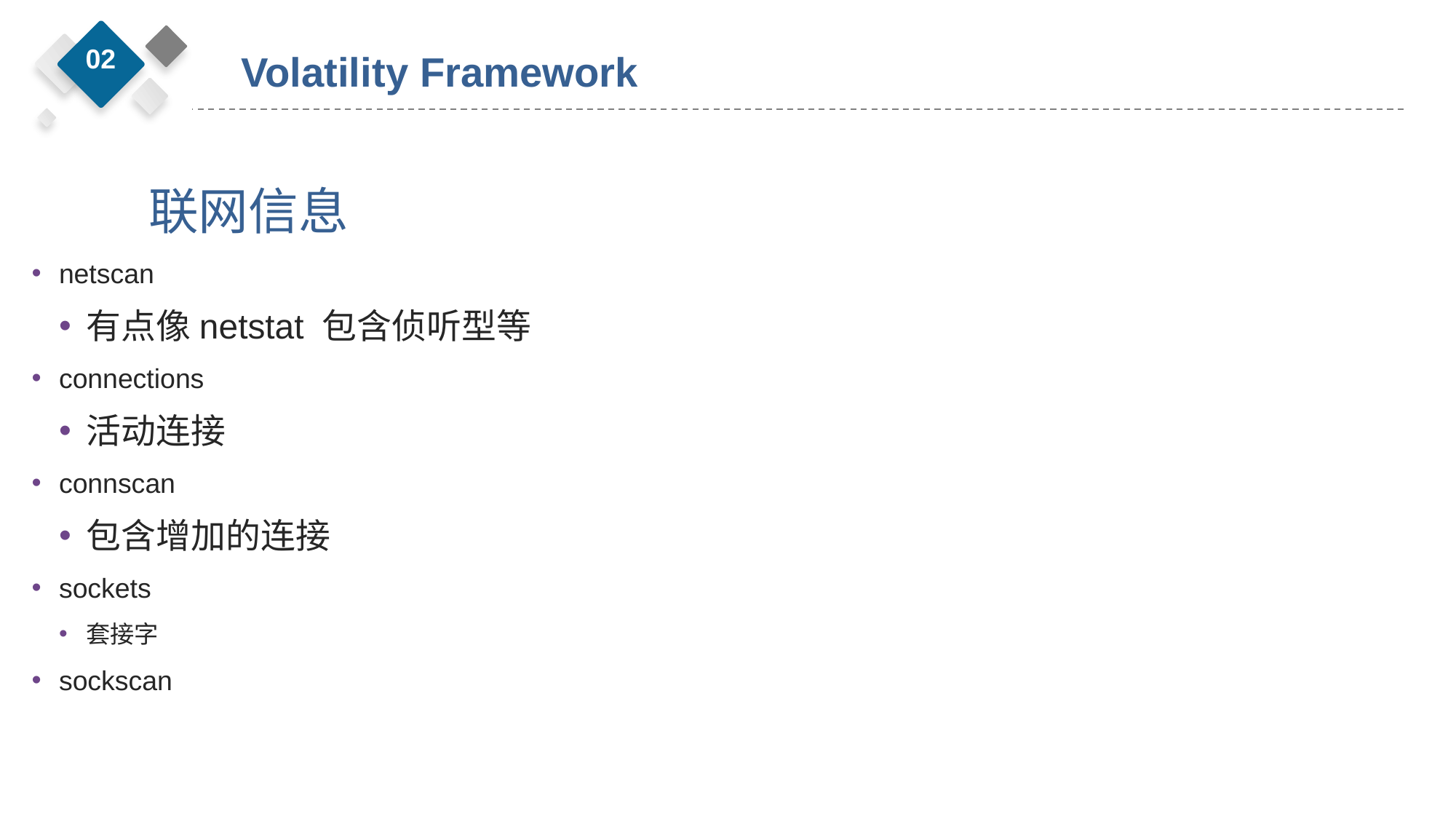

02

Volatility Framework
联网信息
netscan
有点像netstat 包含侦听型等
connections
活动连接
connscan
包含增加的连接
sockets
套接字
sockscan